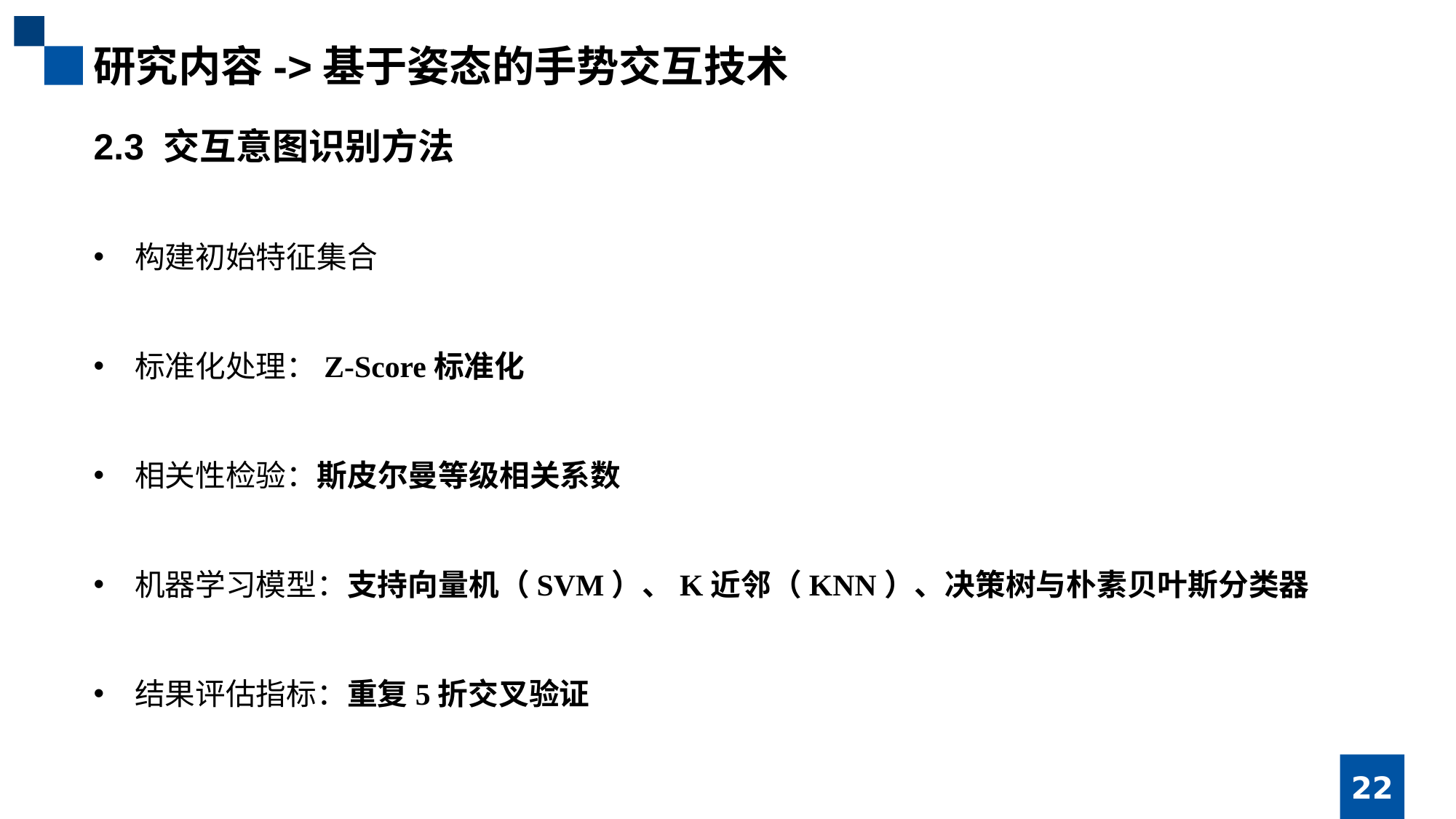

研究内容->基于姿态的手势交互技术
2.3 交互意图识别方法
构建初始特征集合

标准化处理：Z-Score标准化

相关性检验：斯皮尔曼等级相关系数

机器学习模型：支持向量机（SVM）、K近邻（KNN）、决策树与朴素贝叶斯分类器

结果评估指标：重复5折交叉验证

22